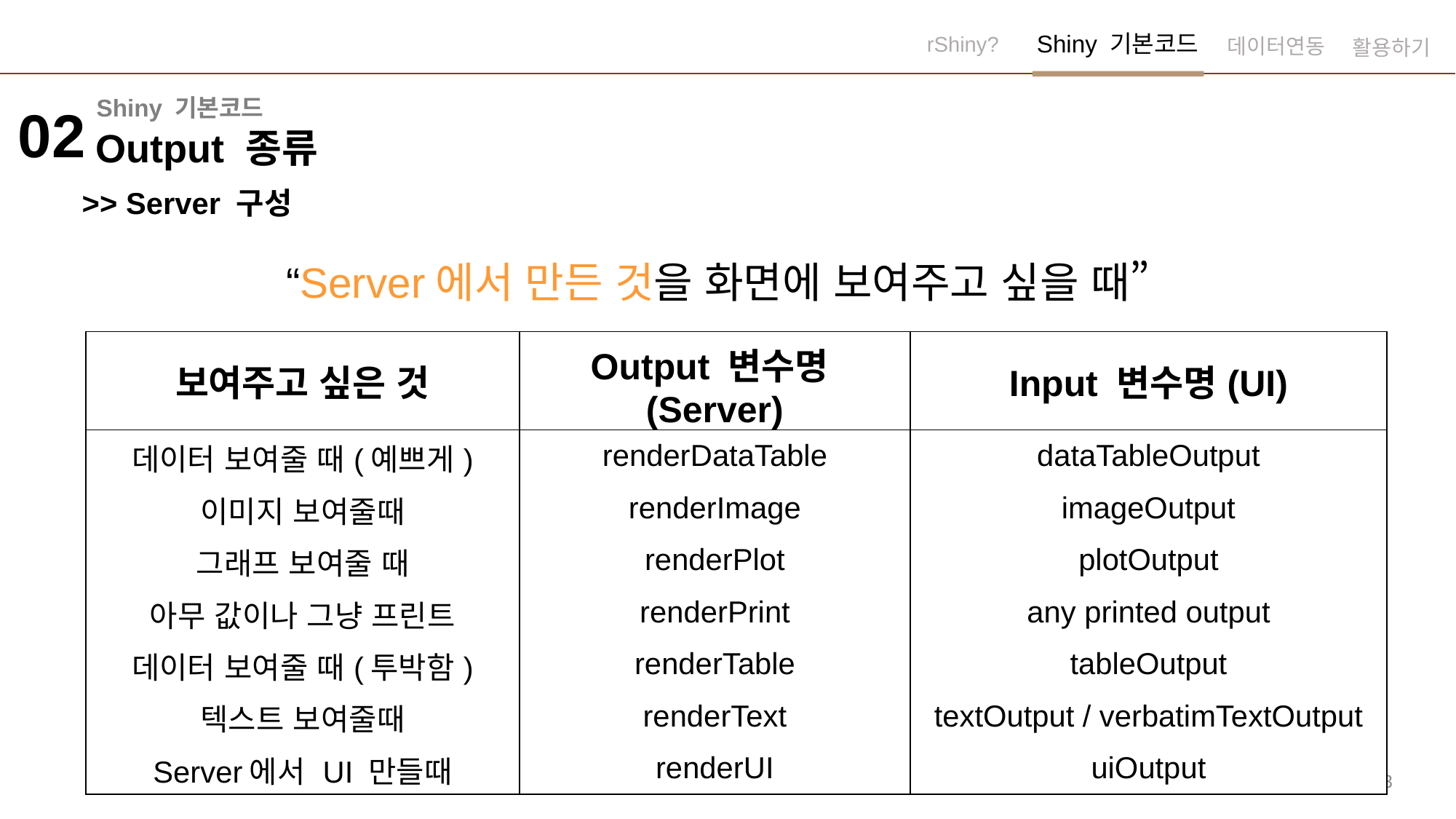

Shiny 기본코드
02
Output 종류
>> Server 구성
“Server에서 만든 것을 화면에 보여주고 싶을 때”
| 보여주고 싶은 것 | Output 변수명(Server) | Input 변수명(UI) |
| --- | --- | --- |
| 데이터 보여줄 때(예쁘게) | renderDataTable | dataTableOutput |
| 이미지 보여줄때 | renderImage | imageOutput |
| 그래프 보여줄 때 | renderPlot | plotOutput |
| 아무 값이나 그냥 프린트 | renderPrint | any printed output |
| 데이터 보여줄 때(투박함) | renderTable | tableOutput |
| 텍스트 보여줄때 | renderText | textOutput / verbatimTextOutput |
| Server에서 UI 만들때 | renderUI | uiOutput |
23